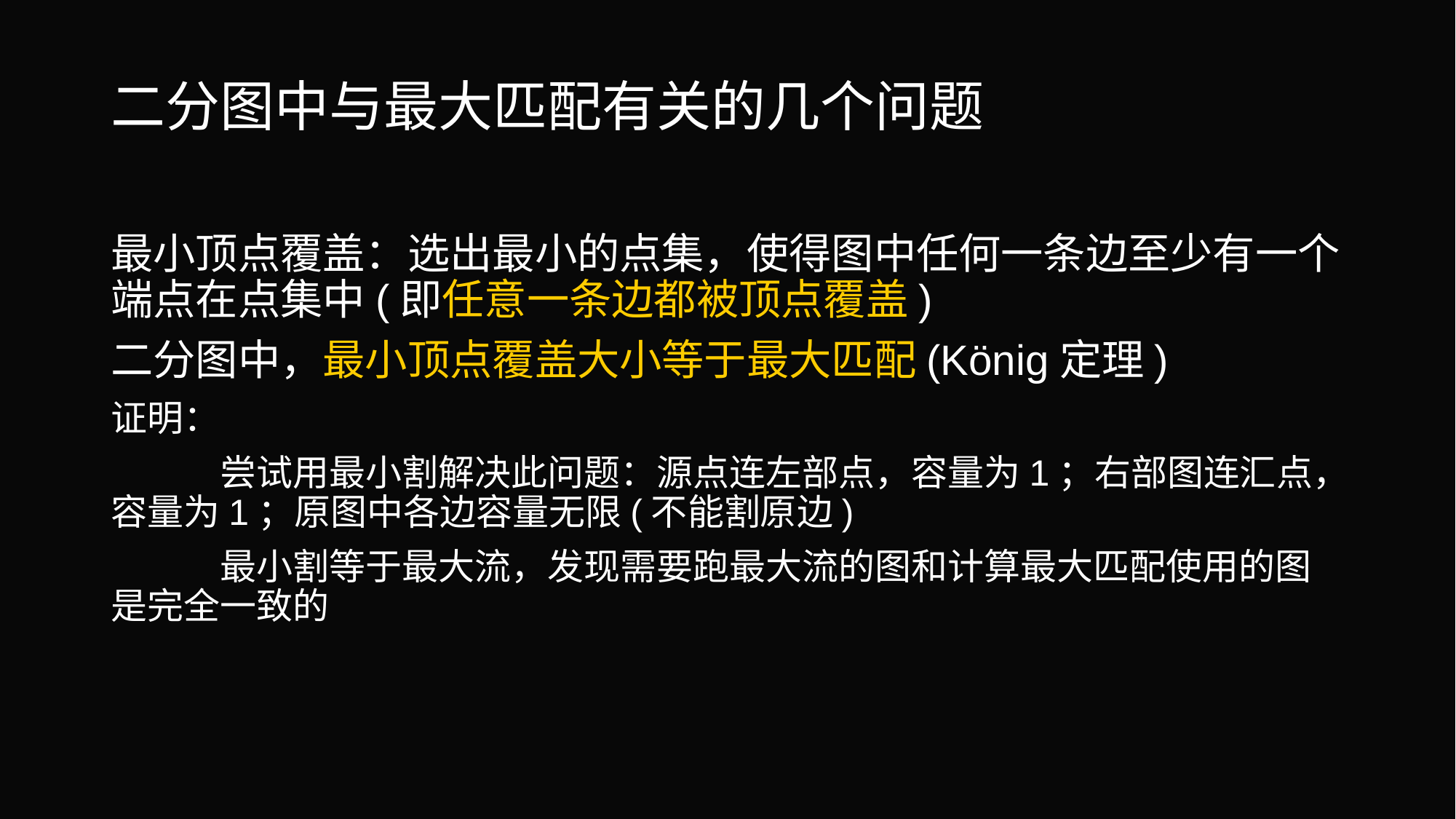

# 二分图中与最大匹配有关的几个问题
最小顶点覆盖：选出最小的点集，使得图中任何一条边至少有一个端点在点集中(即任意一条边都被顶点覆盖)
二分图中，最小顶点覆盖大小等于最大匹配(König定理)
证明：
	尝试用最小割解决此问题：源点连左部点，容量为1；右部图连汇点，容量为1；原图中各边容量无限(不能割原边)
	最小割等于最大流，发现需要跑最大流的图和计算最大匹配使用的图是完全一致的